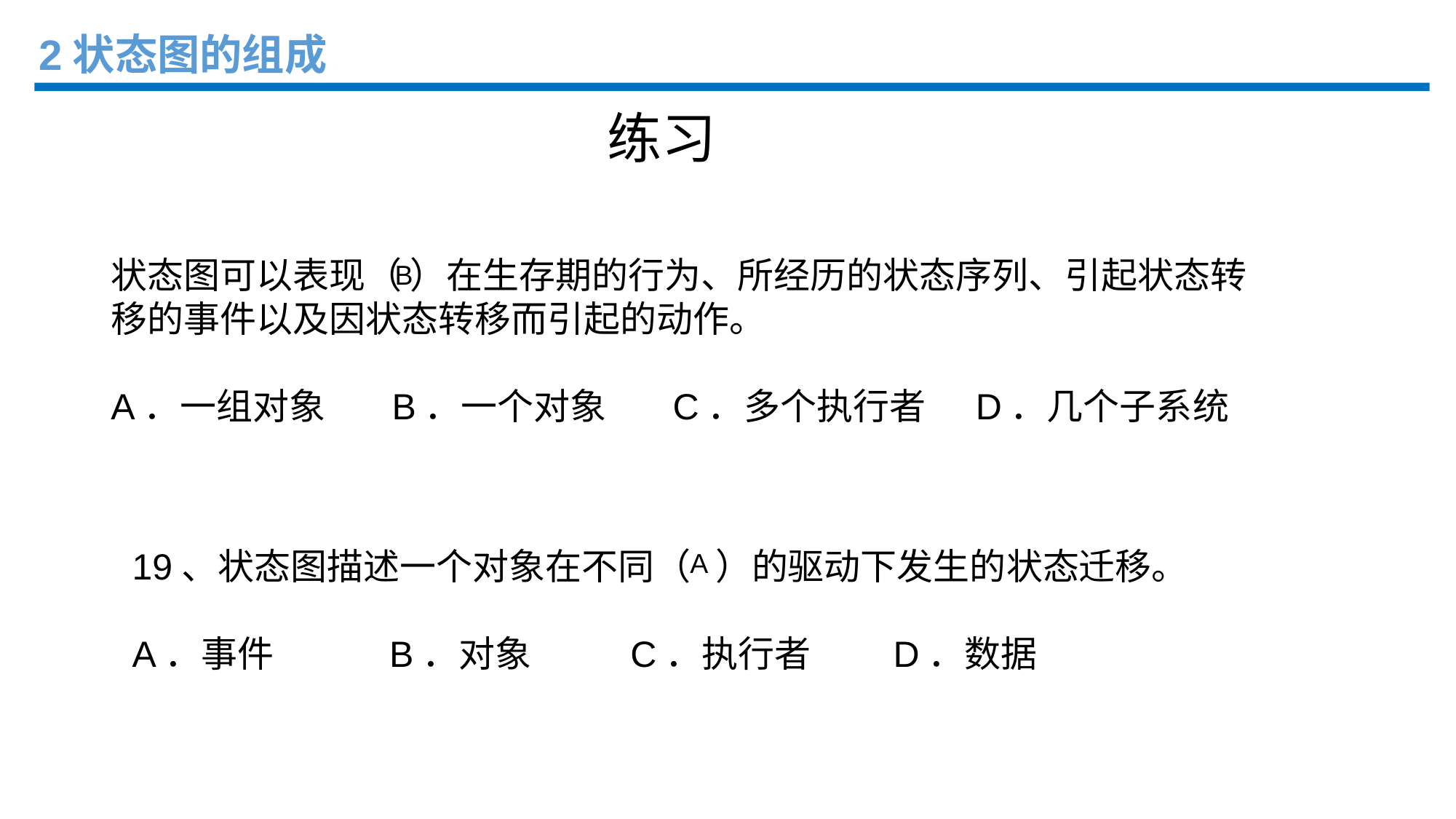

2状态图的组成
练习
状态图可以表现（ ）在生存期的行为、所经历的状态序列、引起状态转移的事件以及因状态转移而引起的动作。

A．一组对象       B．一个对象       C．多个执行者     D．几个子系统
B
19、状态图描述一个对象在不同（   ）的驱动下发生的状态迁移。

A．事件             B．对象           C．执行者         D．数据
A